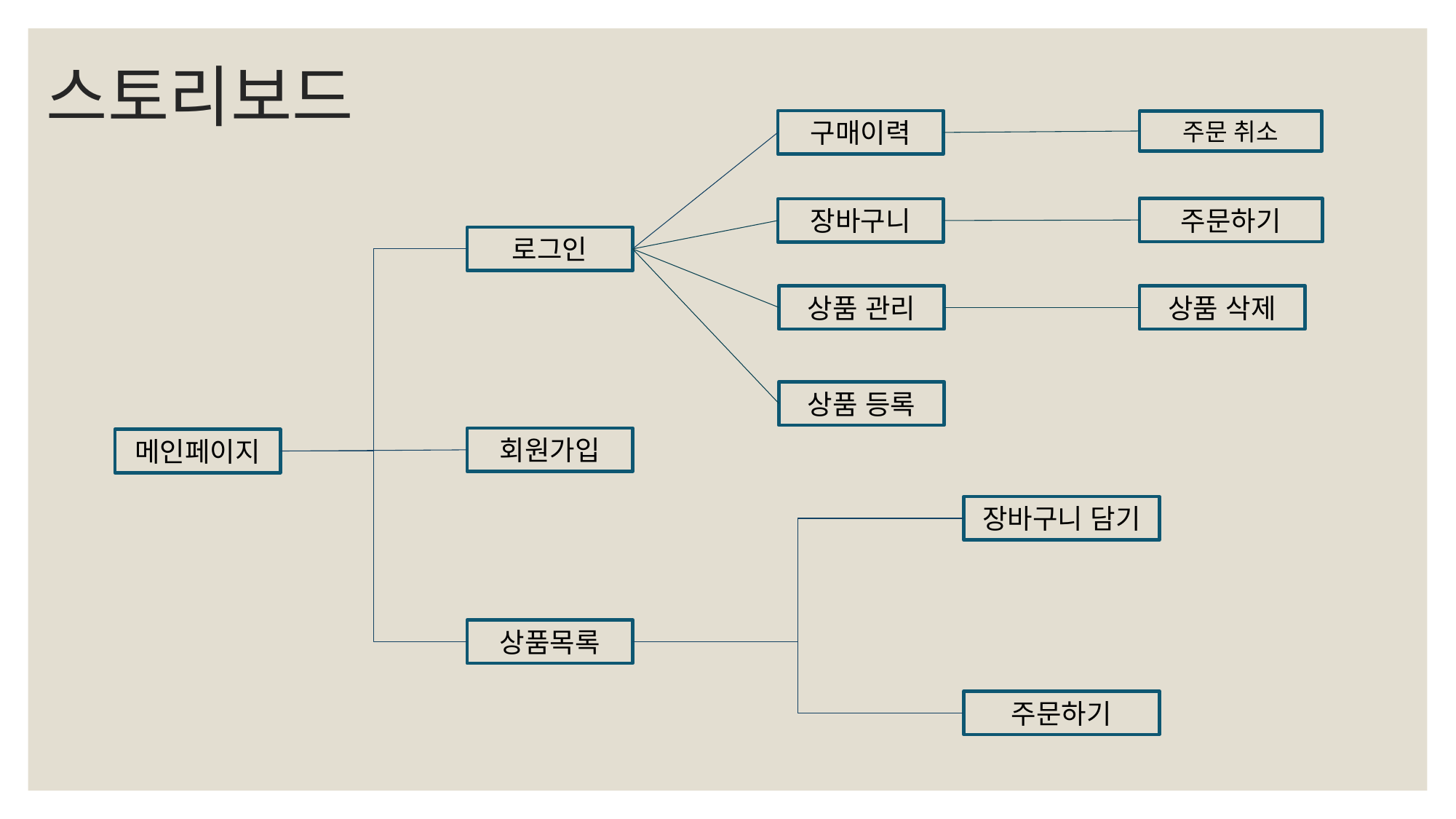

# 스토리보드
구매이력
주문 취소
주문하기
장바구니
로그인
상품 관리
상품 삭제
상품 등록
회원가입
메인페이지
장바구니 담기
상품목록
주문하기